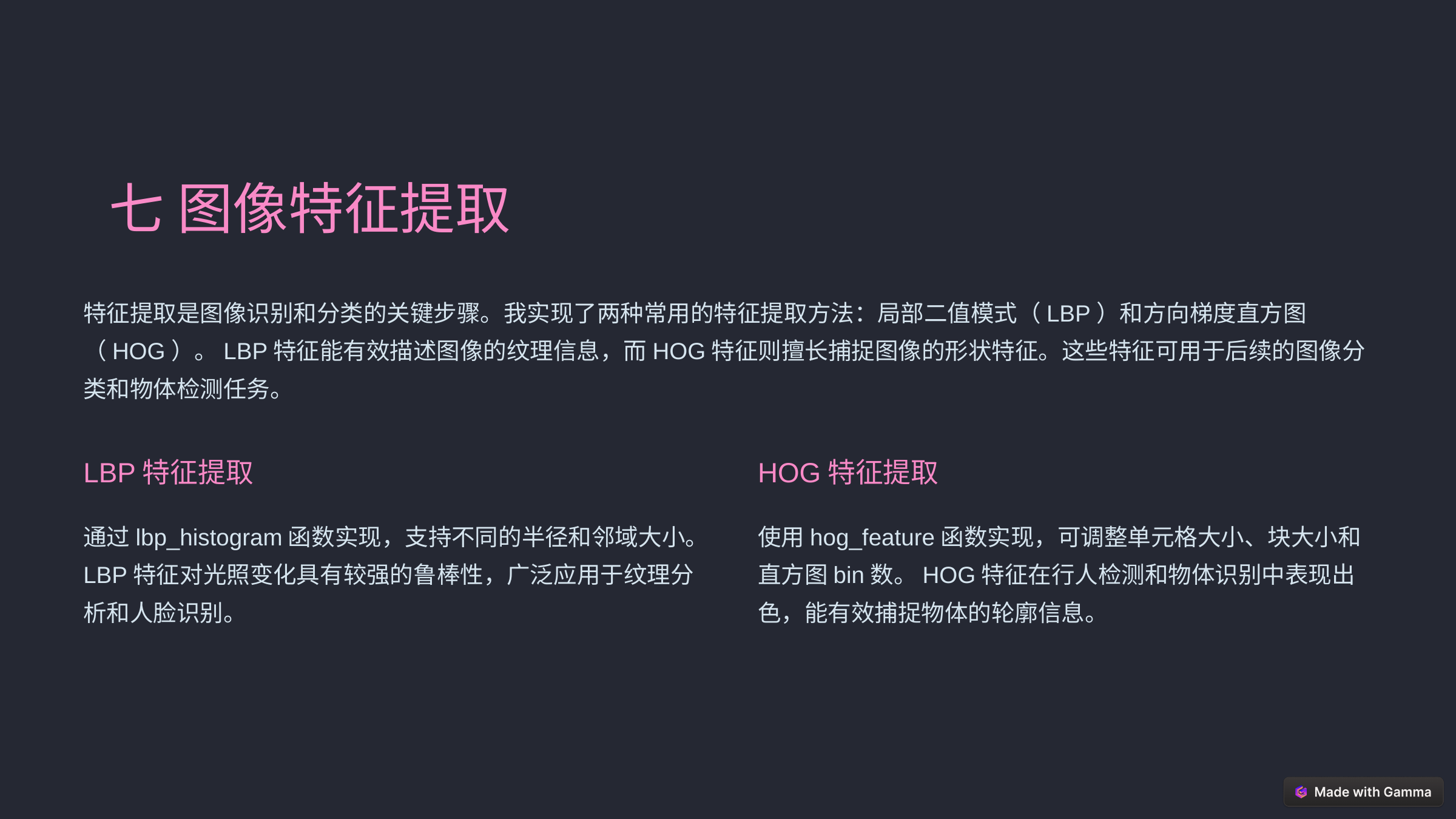

七 图像特征提取
特征提取是图像识别和分类的关键步骤。我实现了两种常用的特征提取方法：局部二值模式（LBP）和方向梯度直方图（HOG）。LBP特征能有效描述图像的纹理信息，而HOG特征则擅长捕捉图像的形状特征。这些特征可用于后续的图像分类和物体检测任务。
LBP特征提取
HOG特征提取
通过lbp_histogram函数实现，支持不同的半径和邻域大小。LBP特征对光照变化具有较强的鲁棒性，广泛应用于纹理分析和人脸识别。
使用hog_feature函数实现，可调整单元格大小、块大小和直方图bin数。HOG特征在行人检测和物体识别中表现出色，能有效捕捉物体的轮廓信息。